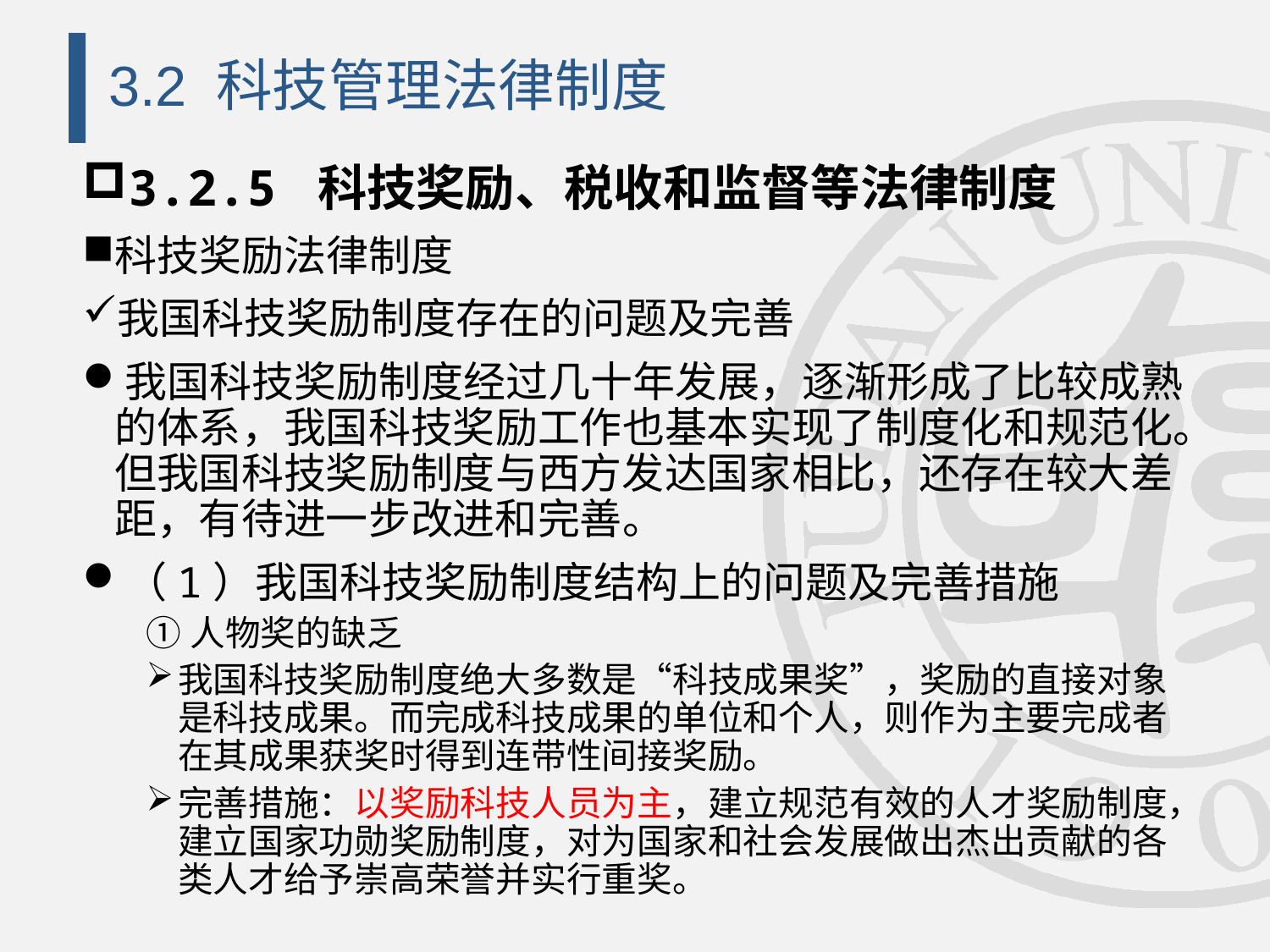

# 3.2 科技管理法律制度
3.2.5 科技奖励、税收和监督等法律制度
科技奖励法律制度
我国科技奖励制度存在的问题及完善
我国科技奖励制度经过几十年发展，逐渐形成了比较成熟的体系，我国科技奖励工作也基本实现了制度化和规范化。但我国科技奖励制度与西方发达国家相比，还存在较大差距，有待进一步改进和完善。
（1）我国科技奖励制度结构上的问题及完善措施
①人物奖的缺乏
我国科技奖励制度绝大多数是“科技成果奖”，奖励的直接对象是科技成果。而完成科技成果的单位和个人，则作为主要完成者在其成果获奖时得到连带性间接奖励。
完善措施：以奖励科技人员为主，建立规范有效的人才奖励制度，建立国家功勋奖励制度，对为国家和社会发展做出杰出贡献的各类人才给予崇高荣誉并实行重奖。